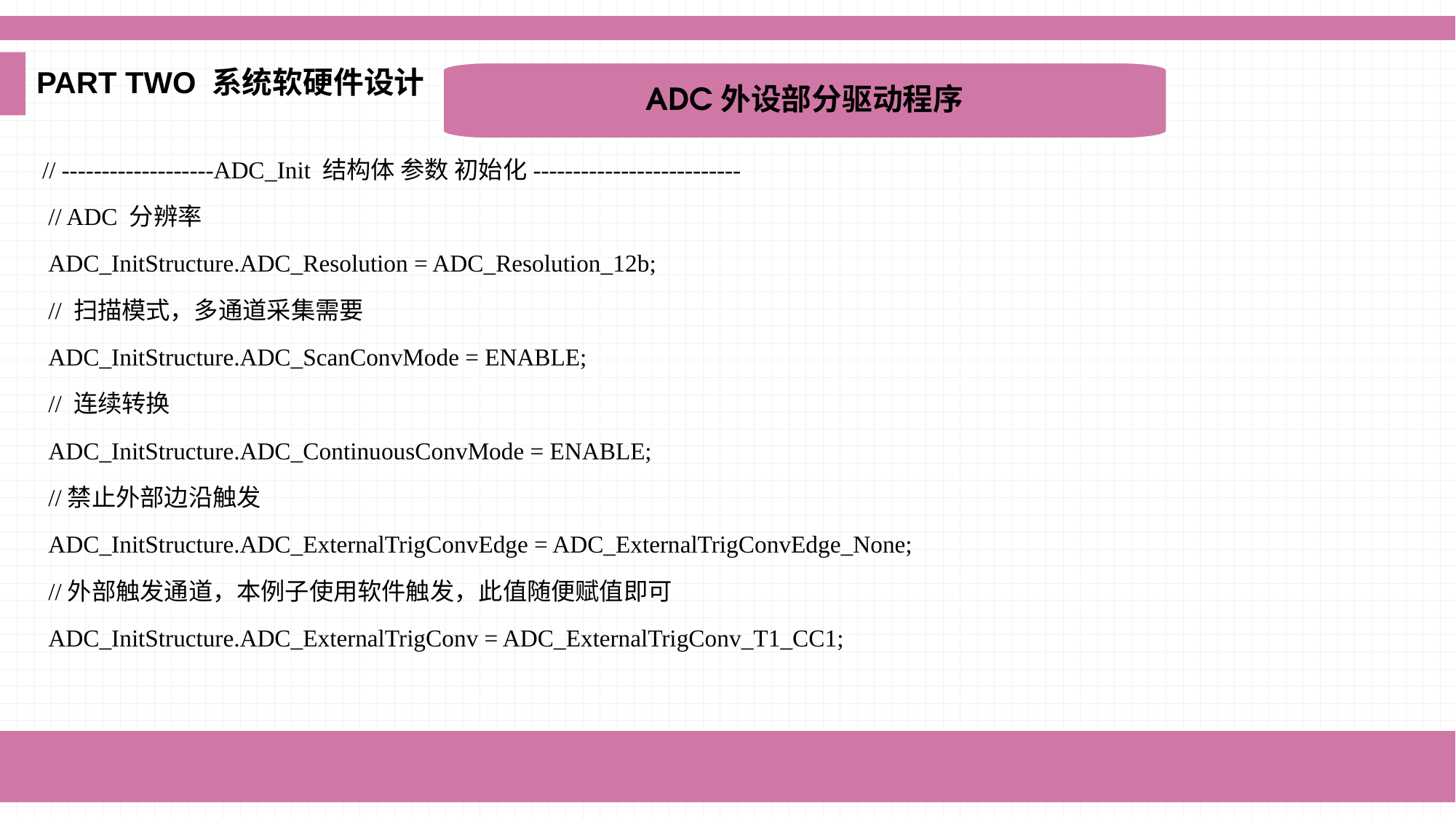

PART TWO 系统软硬件设计
ADC外设部分驱动程序
 // -------------------ADC_Init 结构体 参数 初始化--------------------------
  // ADC 分辨率
  ADC_InitStructure.ADC_Resolution = ADC_Resolution_12b;
  // 扫描模式，多通道采集需要
  ADC_InitStructure.ADC_ScanConvMode = ENABLE;
  // 连续转换
  ADC_InitStructure.ADC_ContinuousConvMode = ENABLE;
  //禁止外部边沿触发
  ADC_InitStructure.ADC_ExternalTrigConvEdge = ADC_ExternalTrigConvEdge_None;
  //外部触发通道，本例子使用软件触发，此值随便赋值即可
  ADC_InitStructure.ADC_ExternalTrigConv = ADC_ExternalTrigConv_T1_CC1;